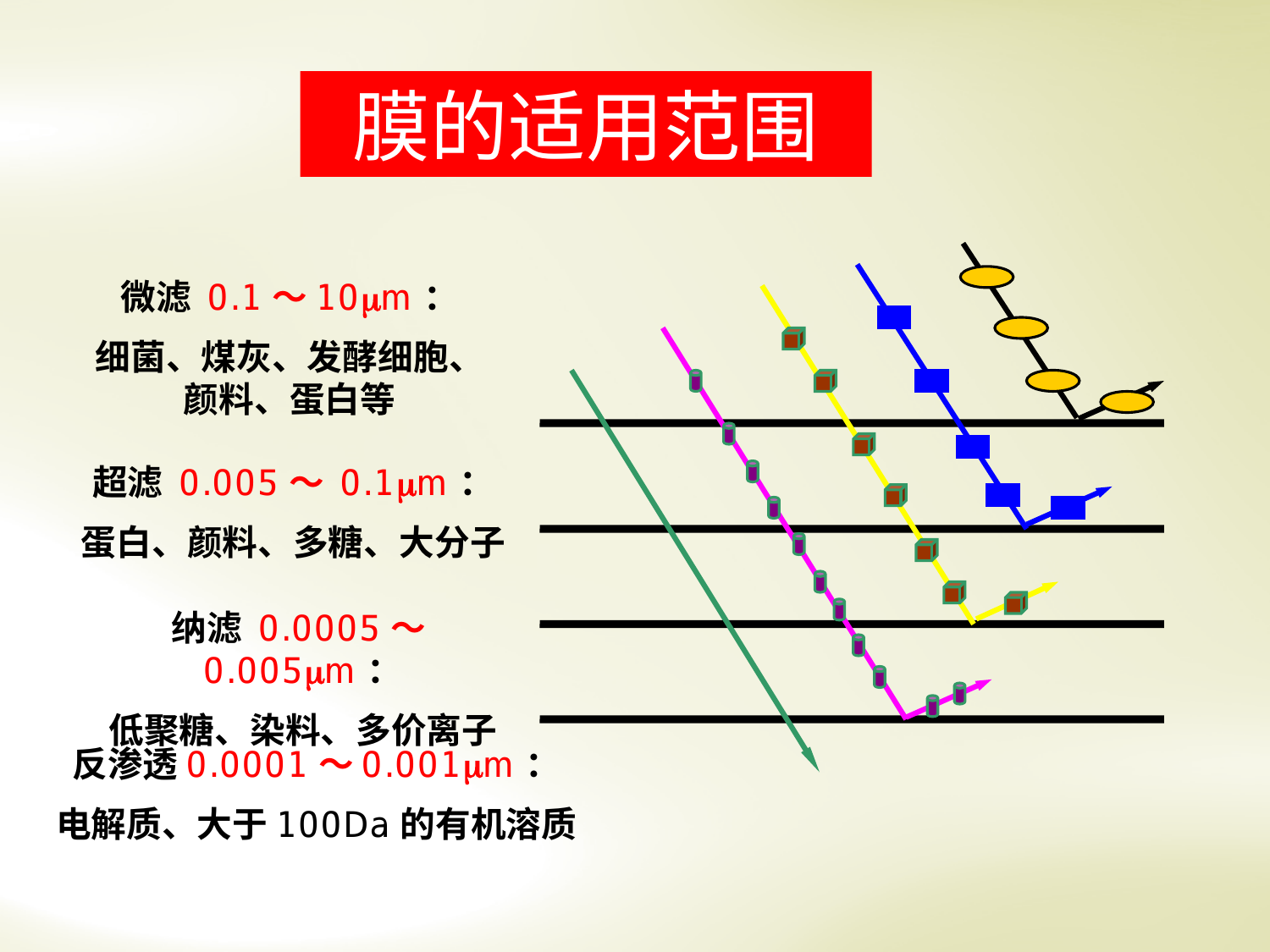

膜的适用范围

微滤 0.1～10μm：
细菌、煤灰、发酵细胞、颜料、蛋白等
超滤 0.005～ 0.1μm：
蛋白、颜料、多糖、大分子
纳滤 0.0005～0.005μm：
低聚糖、染料、多价离子
反渗透0.0001～0.001μm：
电解质、大于100Da的有机溶质